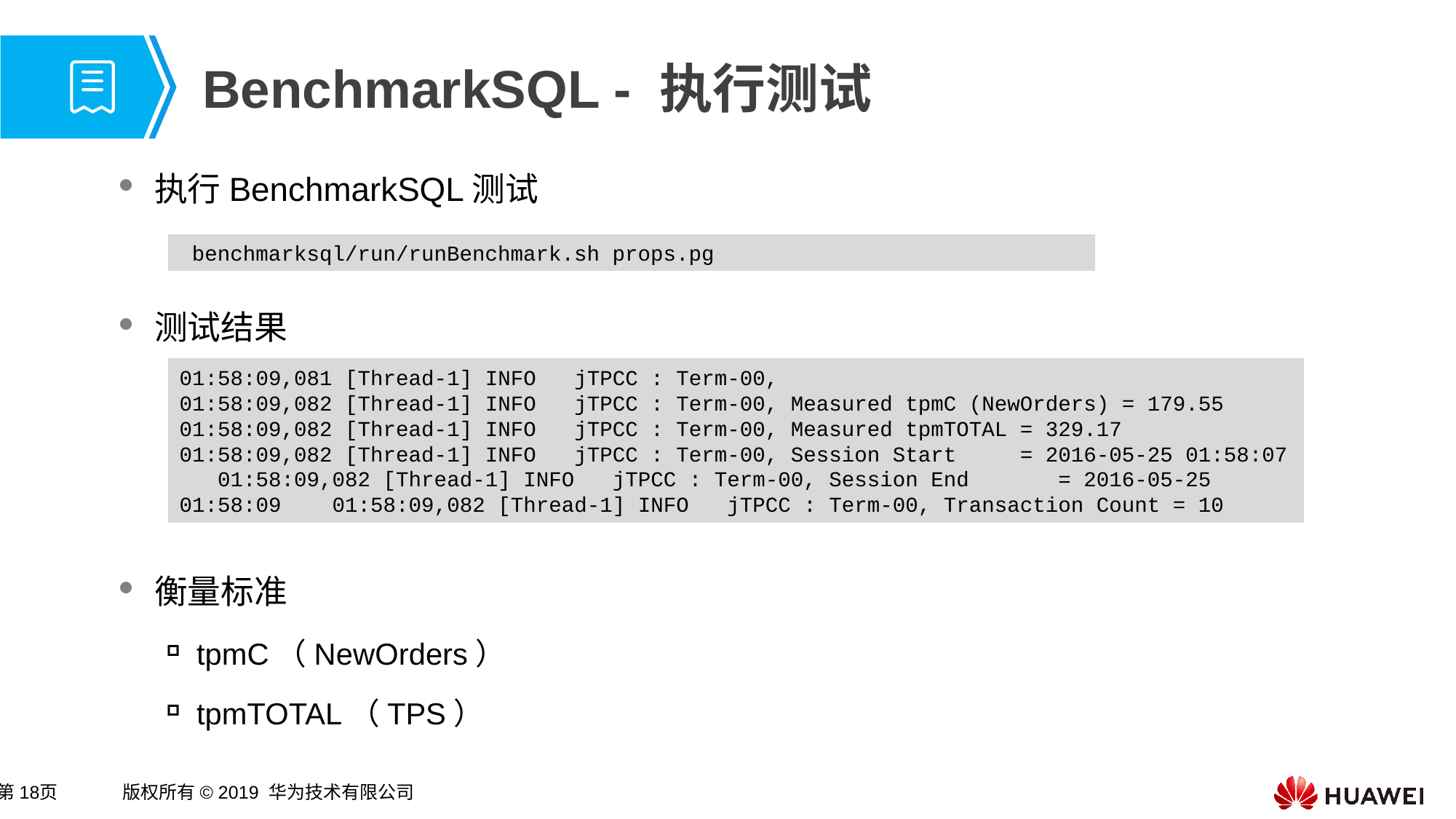

# BenchmarkSQL - 执行测试
执行BenchmarkSQL测试

测试结果

衡量标准
tpmC（NewOrders）
tpmTOTAL（TPS）
 benchmarksql/run/runBenchmark.sh props.pg
01:58:09,081 [Thread-1] INFO   jTPCC : Term-00,
01:58:09,082 [Thread-1] INFO   jTPCC : Term-00, Measured tpmC (NewOrders) = 179.55    01:58:09,082 [Thread-1] INFO   jTPCC : Term-00, Measured tpmTOTAL = 329.17    01:58:09,082 [Thread-1] INFO   jTPCC : Term-00, Session Start     = 2016-05-25 01:58:07    01:58:09,082 [Thread-1] INFO   jTPCC : Term-00, Session End       = 2016-05-25 01:58:09    01:58:09,082 [Thread-1] INFO   jTPCC : Term-00, Transaction Count = 10